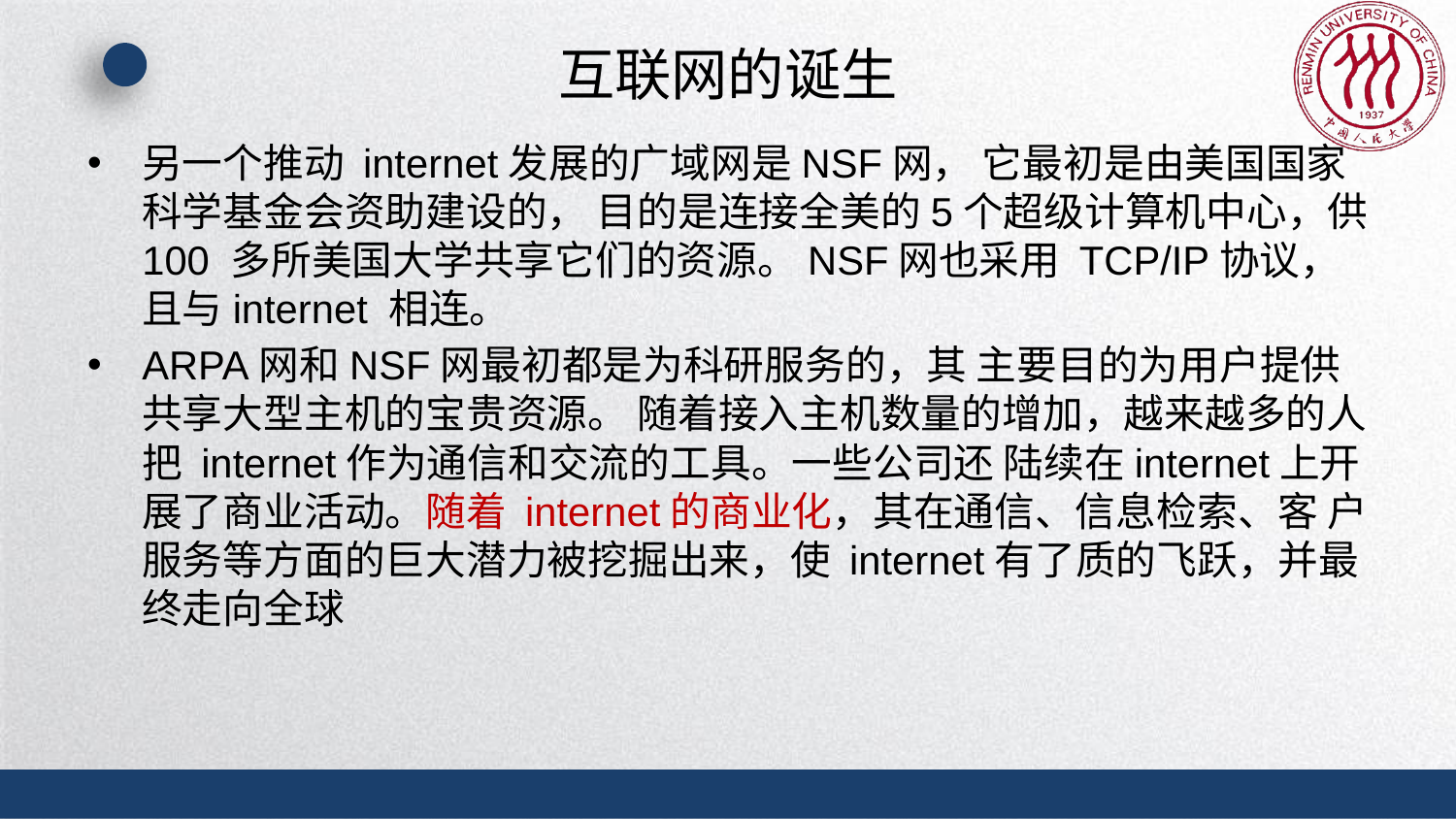

# 互联网的诞生
另一个推动 internet发展的广域网是NSF网， 它最初是由美国国家科学基金会资助建设的， 目的是连接全美的5个超级计算机中心，供100 多所美国大学共享它们的资源。NSF网也采用 TCP/IP协议，且与internet 相连。
ARPA网和NSF网最初都是为科研服务的，其 主要目的为用户提供共享大型主机的宝贵资源。 随着接入主机数量的增加，越来越多的人把 internet作为通信和交流的工具。一些公司还 陆续在internet上开展了商业活动。随着 internet的商业化，其在通信、信息检索、客 户服务等方面的巨大潜力被挖掘出来，使 internet有了质的飞跃，并最终走向全球